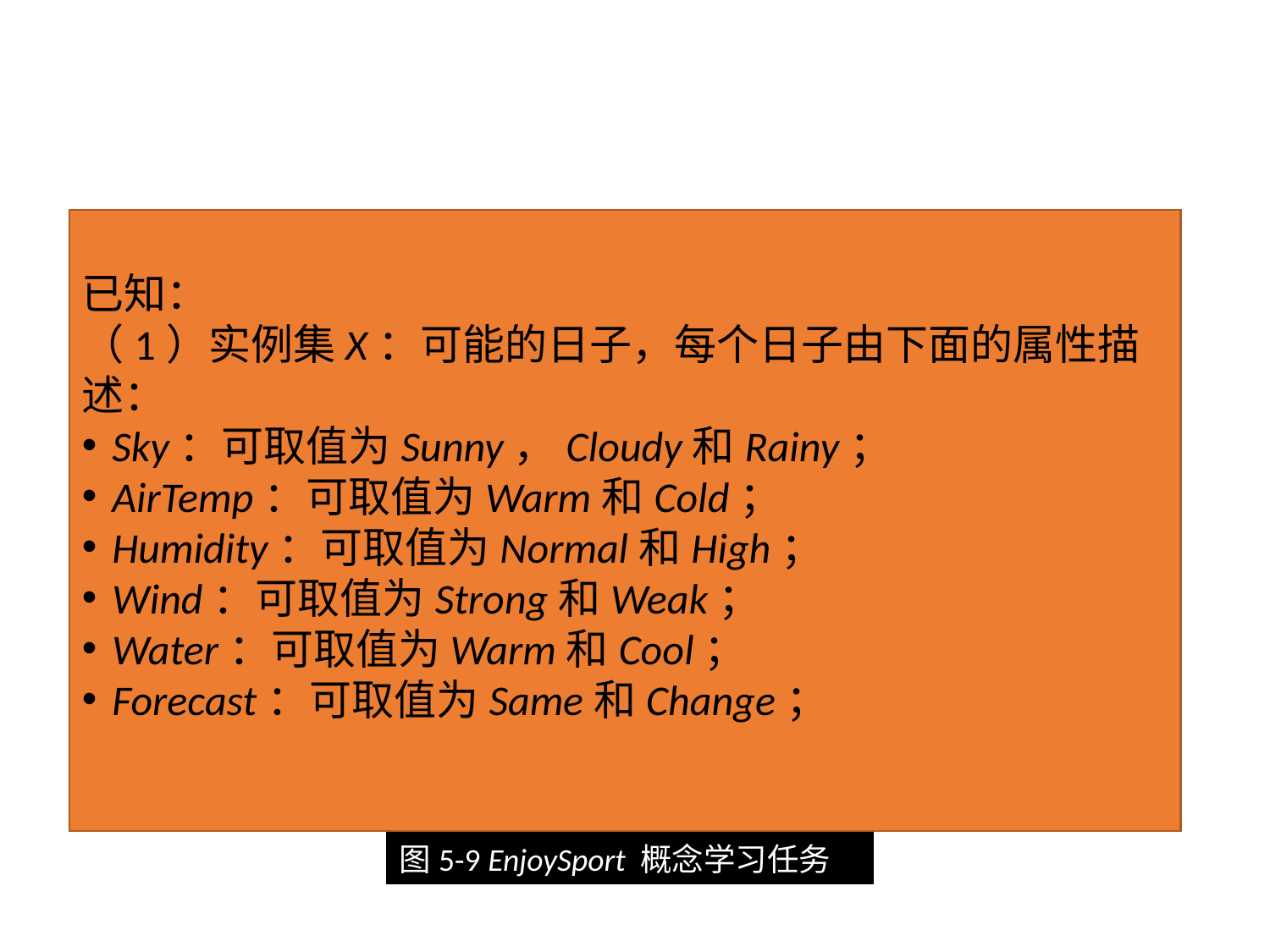

4.4主要类型

已知：
（1）实例集X：可能的日子，每个日子由下面的属性描述：
Sky：可取值为Sunny，Cloudy和Rainy；
AirTemp：可取值为Warm和Cold；
Humidity：可取值为Normal和High；
Wind：可取值为Strong和Weak；
Water：可取值为Warm和Cool；
Forecast：可取值为Same和Change；

图5-9 EnjoySport 概念学习任务